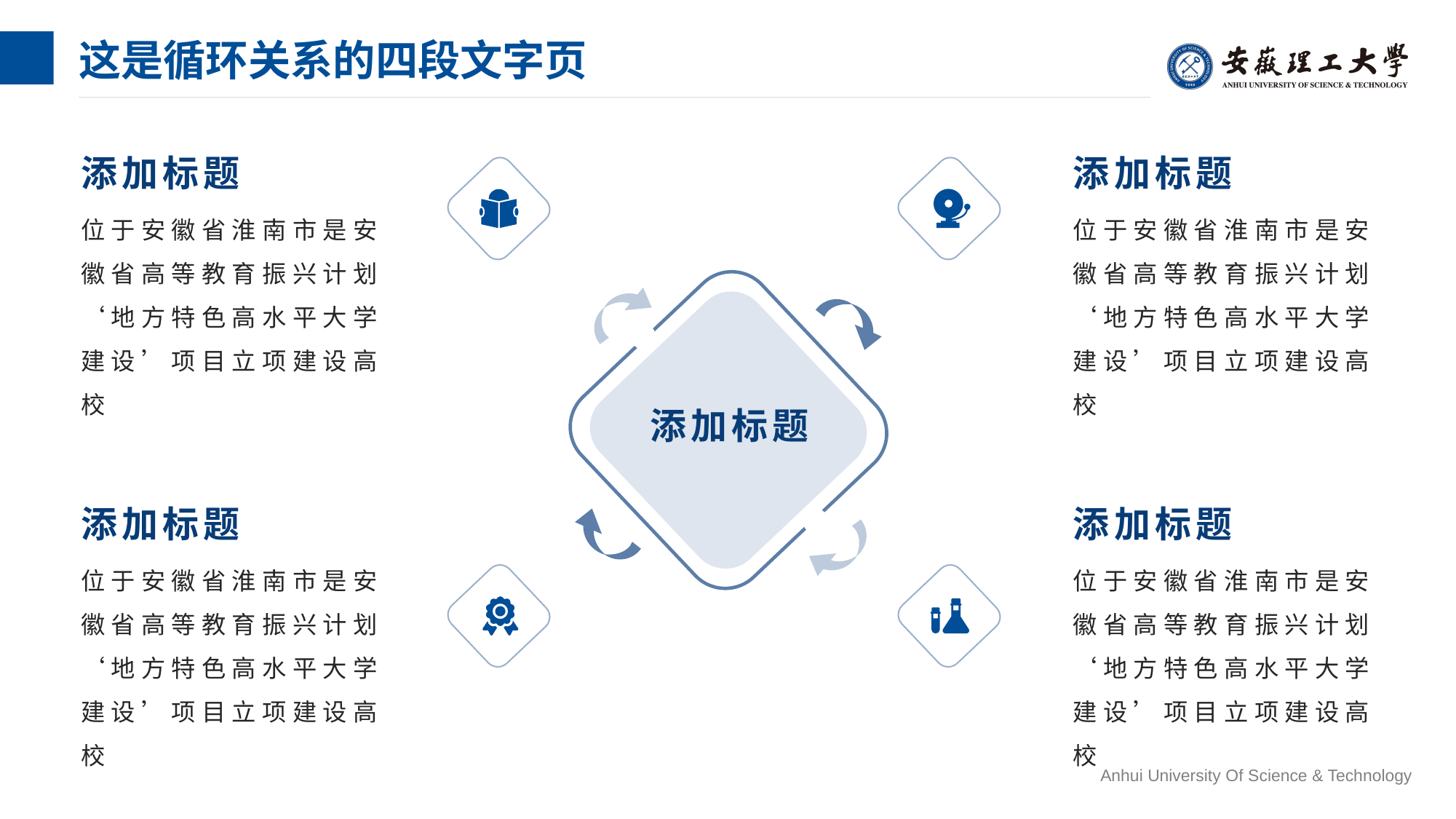

# 这是循环关系的四段文字页
添加标题
位于安徽省淮南市是安徽省高等教育振兴计划‘地方特色高水平大学建设’项目立项建设高校
添加标题
位于安徽省淮南市是安徽省高等教育振兴计划‘地方特色高水平大学建设’项目立项建设高校

添加标题
添加标题
位于安徽省淮南市是安徽省高等教育振兴计划‘地方特色高水平大学建设’项目立项建设高校
添加标题
位于安徽省淮南市是安徽省高等教育振兴计划‘地方特色高水平大学建设’项目立项建设高校